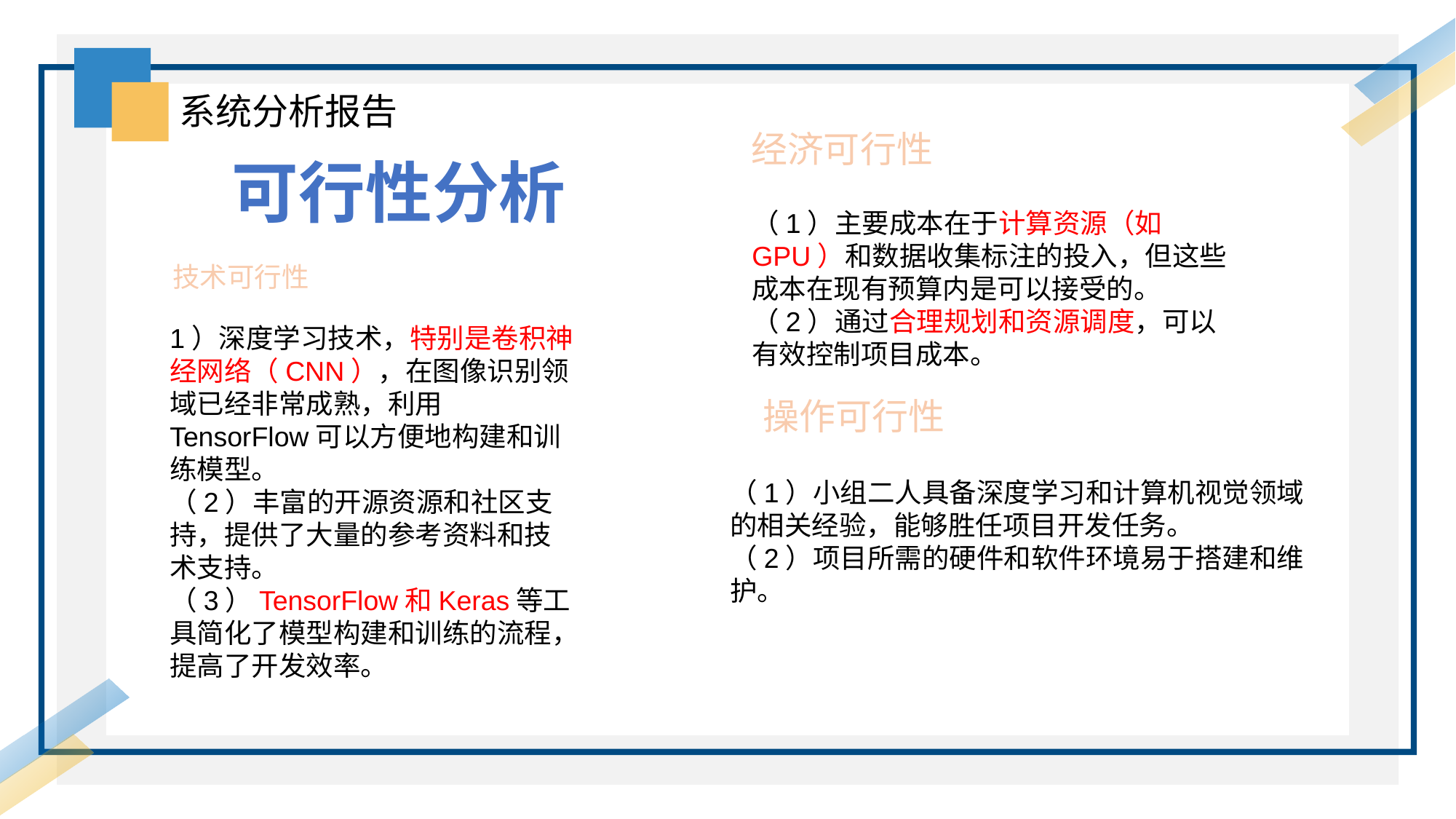

系统分析报告
经济可行性
可行性分析
（1）主要成本在于计算资源（如GPU）和数据收集标注的投入，但这些成本在现有预算内是可以接受的。
（2）通过合理规划和资源调度，可以有效控制项目成本。
技术可行性
1）深度学习技术，特别是卷积神经网络（CNN），在图像识别领域已经非常成熟，利用TensorFlow可以方便地构建和训练模型。
（2）丰富的开源资源和社区支持，提供了大量的参考资料和技术支持。
（3）TensorFlow和Keras等工具简化了模型构建和训练的流程，提高了开发效率。
操作可行性
（1）小组二人具备深度学习和计算机视觉领域的相关经验，能够胜任项目开发任务。
（2）项目所需的硬件和软件环境易于搭建和维护。